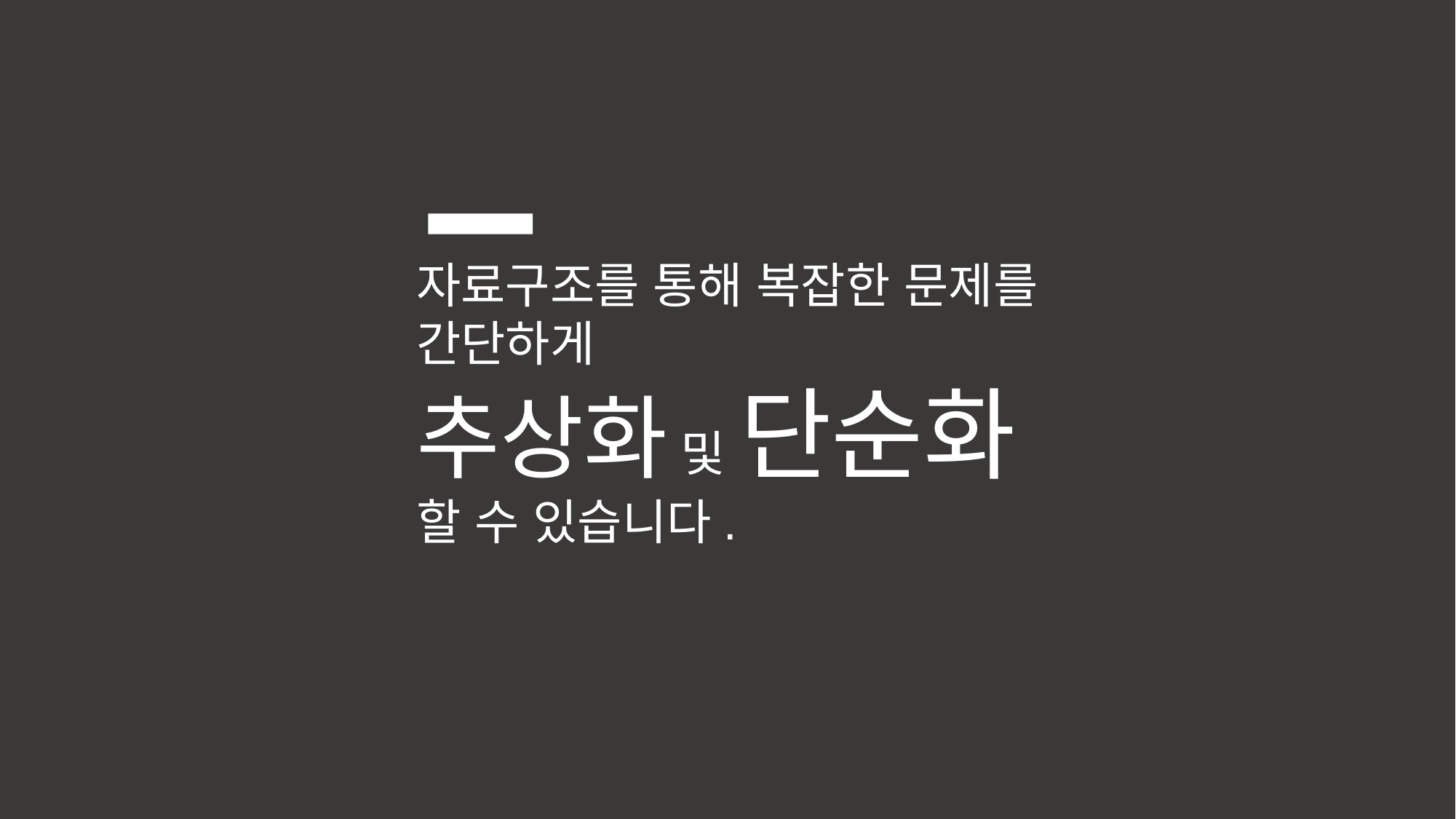

자료구조를 통해 복잡한 문제를
간단하게
추상화 및 단순화
할 수 있습니다.